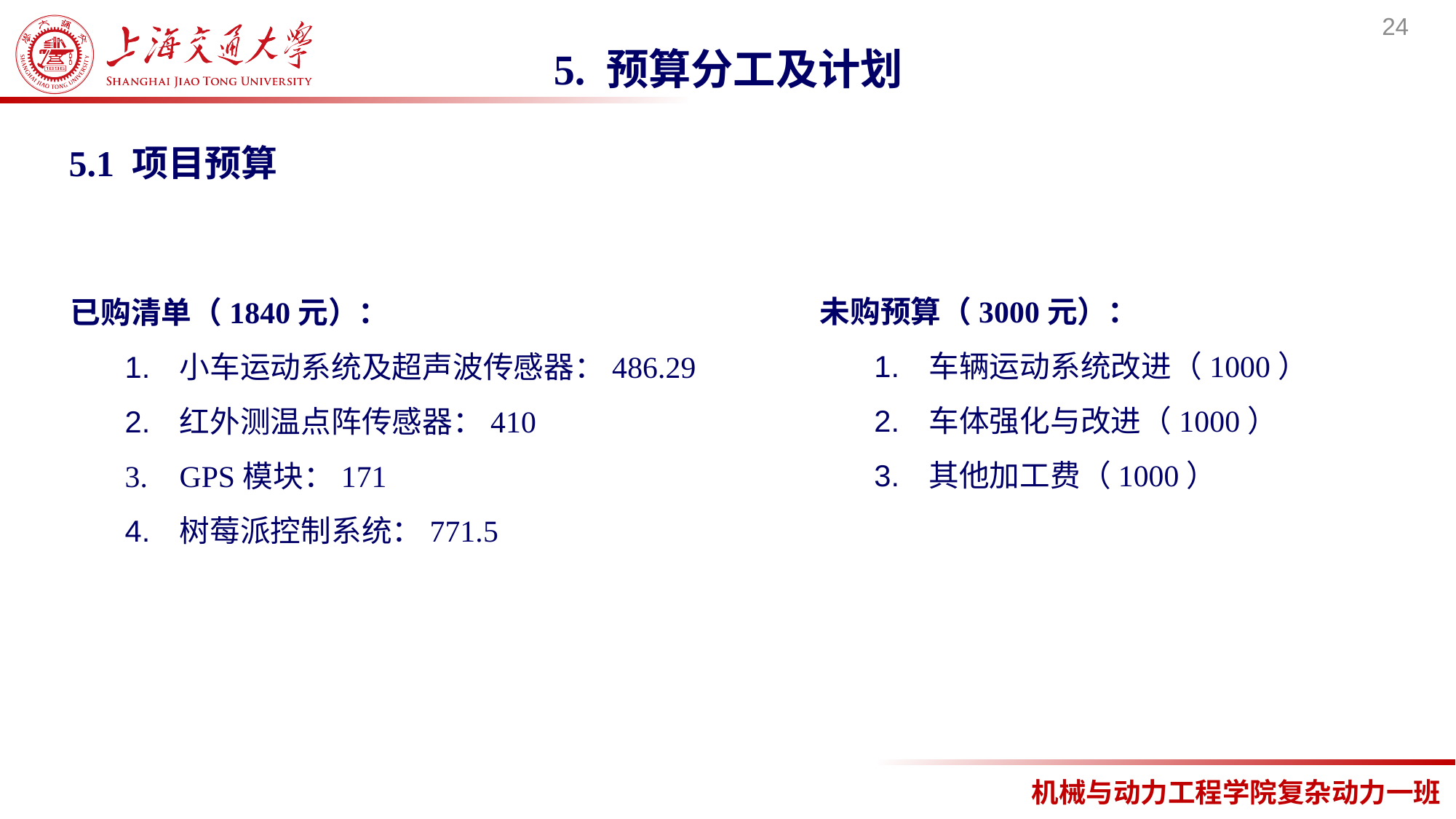

24
5. 预算分工及计划
5.1 项目预算
未购预算（3000元）：
车辆运动系统改进（1000）
车体强化与改进（1000）
其他加工费（1000）
已购清单（1840元）：
小车运动系统及超声波传感器：486.29
红外测温点阵传感器：410
GPS模块：171
树莓派控制系统：771.5